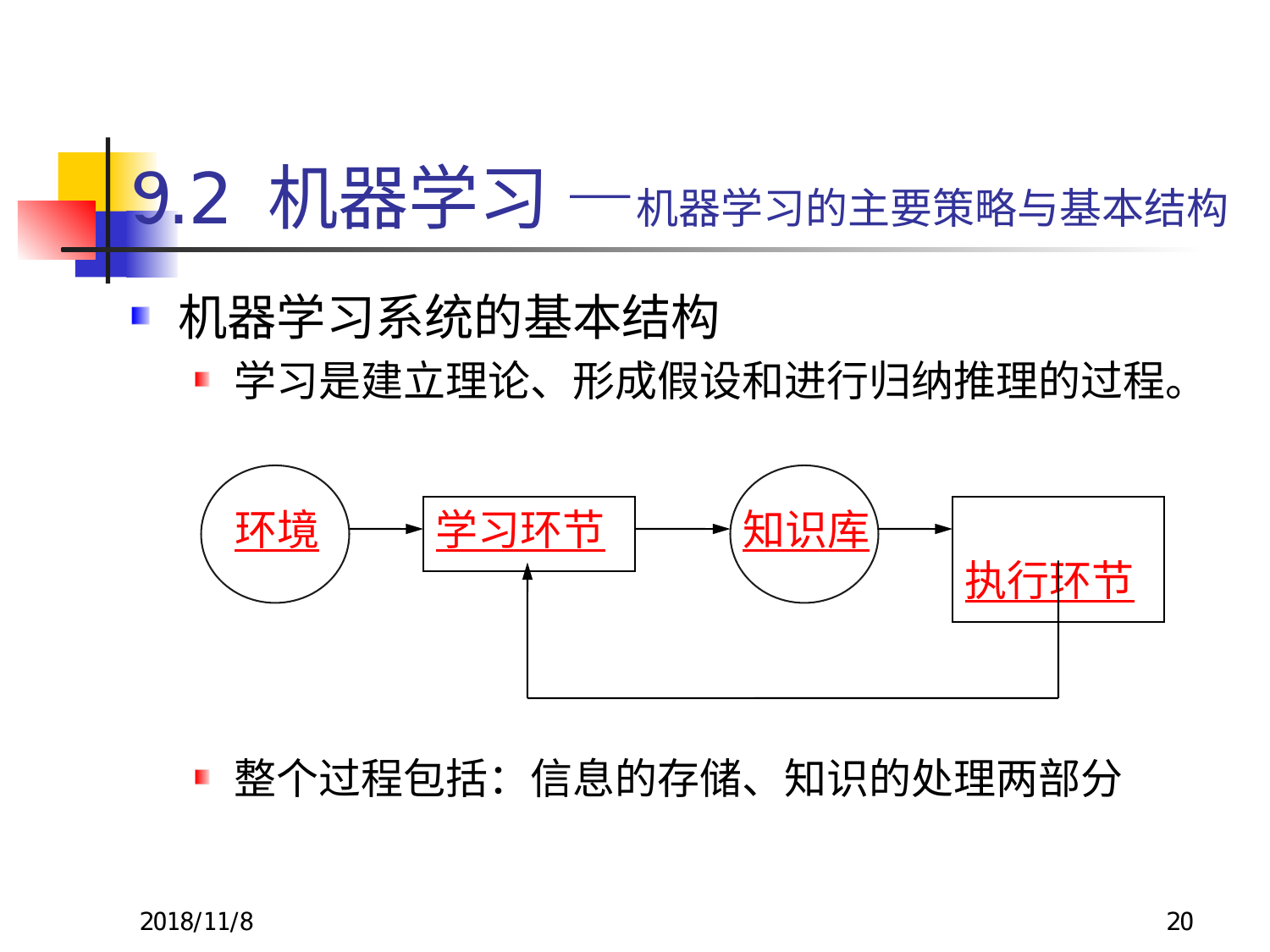

# 9.2 机器学习 —机器学习的主要策略与基本结构
机器学习系统的基本结构
学习是建立理论、形成假设和进行归纳推理的过程。
整个过程包括：信息的存储、知识的处理两部分

环境
学习环节
知识库
 执行环节

2018/11/8
20